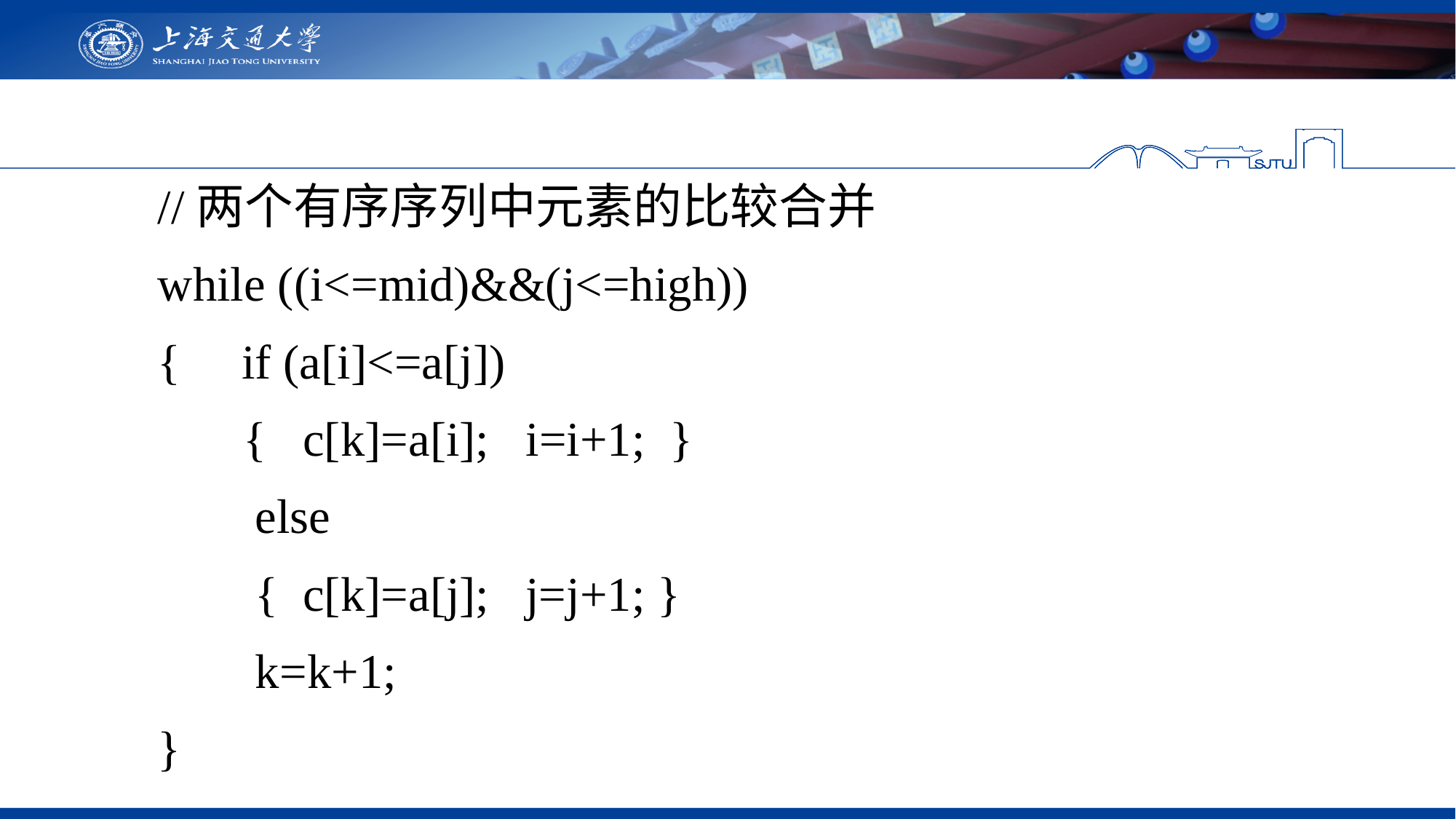

//两个有序序列中元素的比较合并
while ((i<=mid)&&(j<=high))
{     if (a[i]<=a[j])
       {   c[k]=a[i];   i=i+1;  }
        else
        {  c[k]=a[j];   j=j+1; }
        k=k+1;
}